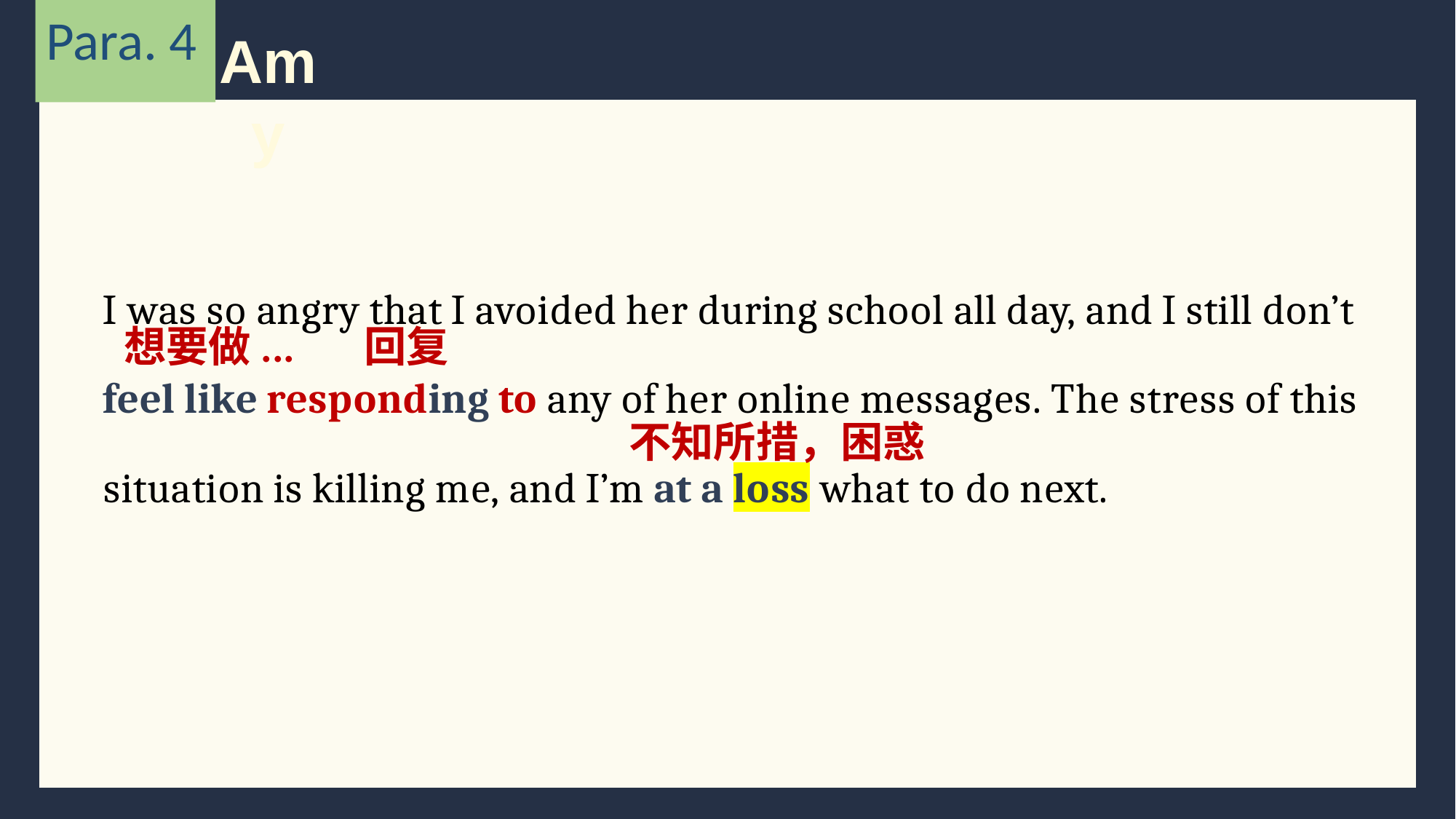

Para. 4
Amy

I was so angry that I avoided her during school all day, and I still don’t feel like responding to any of her online messages. The stress of this situation is killing me, and I’m at a loss what to do next.
想要做...
回复
不知所措，困惑